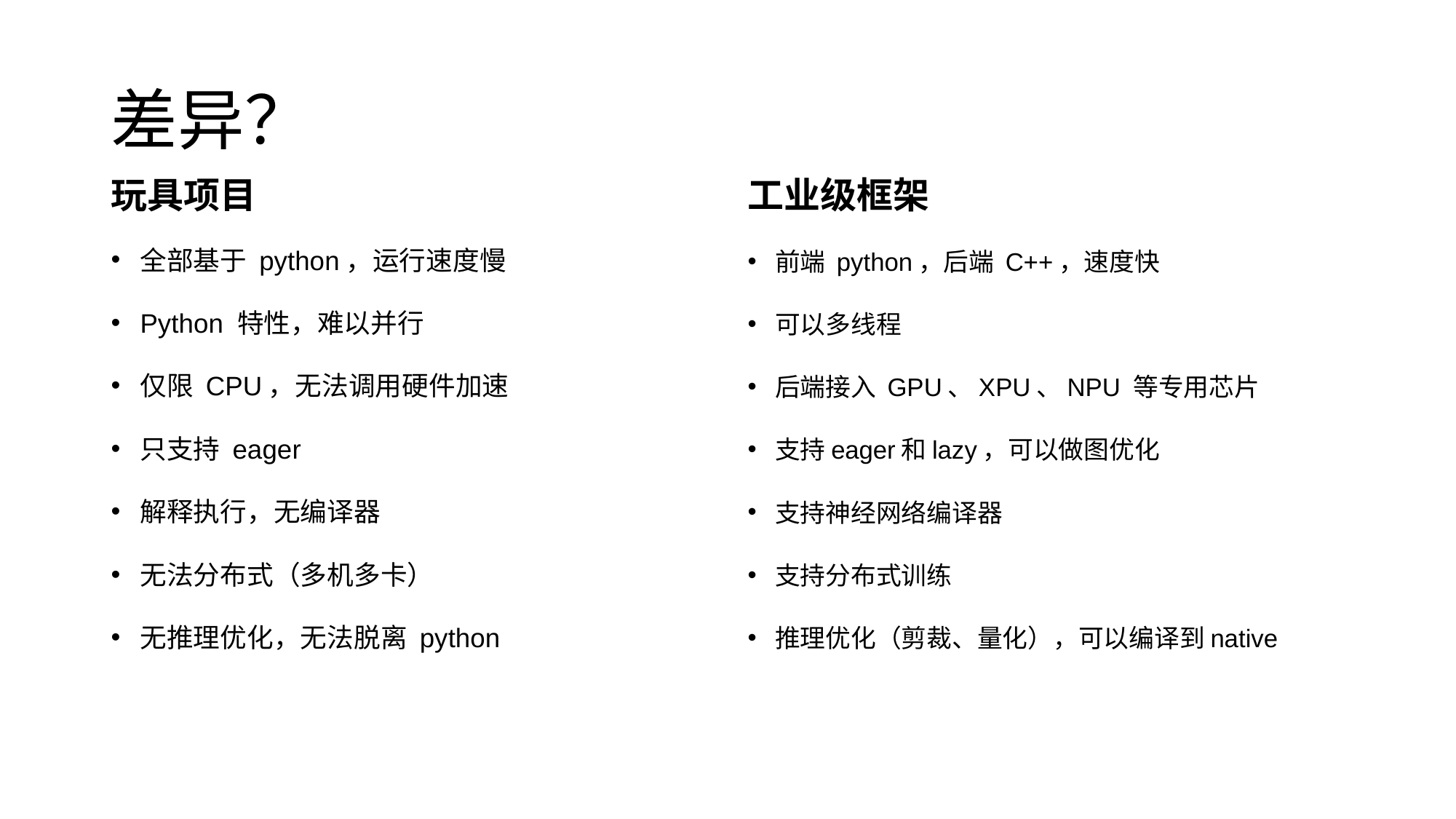

# 差异？
玩具项目
工业级框架
全部基于 python，运行速度慢
Python 特性，难以并行
仅限 CPU，无法调用硬件加速
只支持 eager
解释执行，无编译器
无法分布式（多机多卡）
无推理优化，无法脱离 python
前端 python，后端 C++，速度快
可以多线程
后端接入 GPU、XPU、NPU 等专用芯片
支持eager和lazy，可以做图优化
支持神经网络编译器
支持分布式训练
推理优化（剪裁、量化），可以编译到native